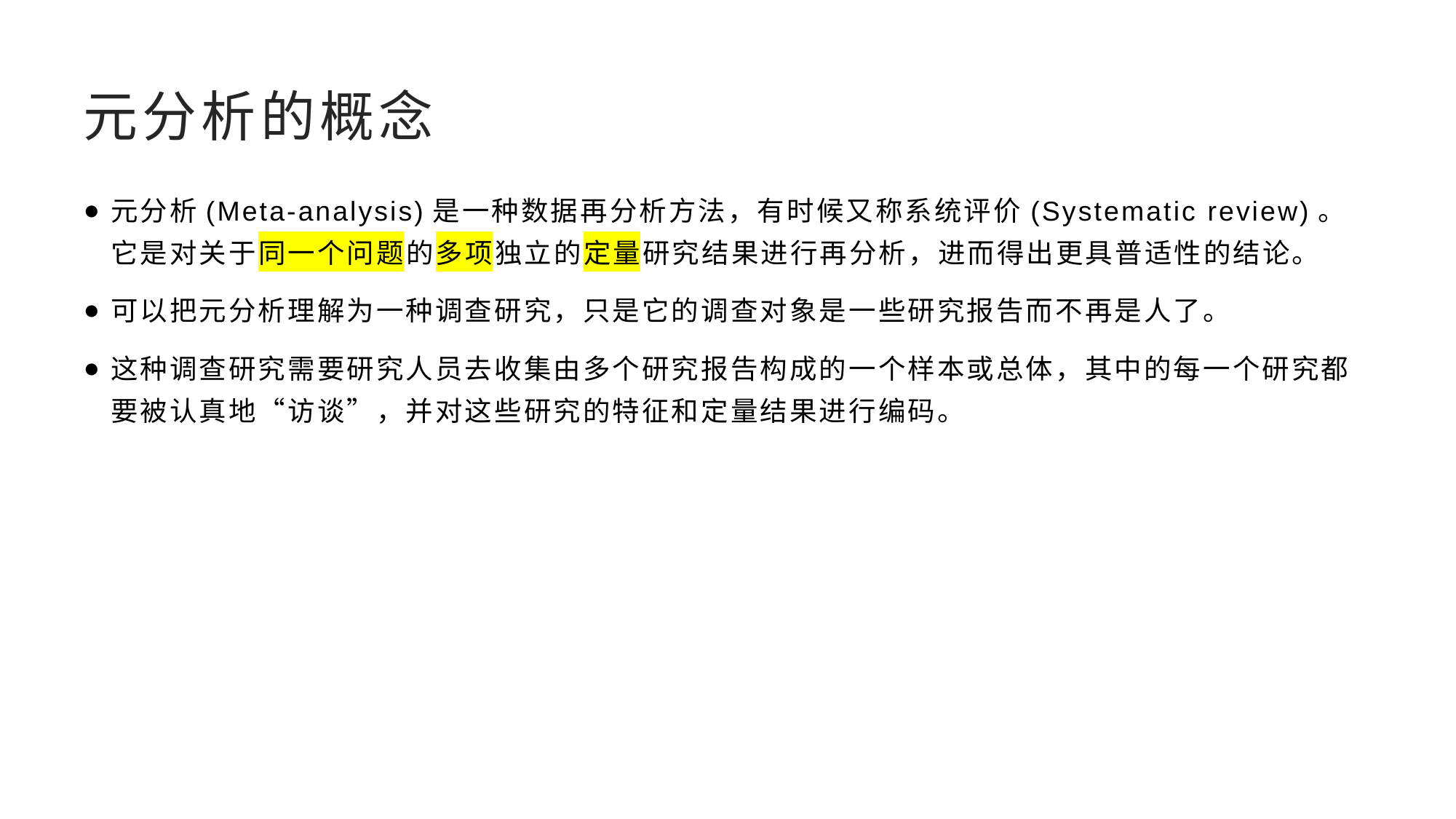

# 元分析的概念
元分析(Meta-analysis)是一种数据再分析方法，有时候又称系统评价(Systematic review)。它是对关于同一个问题的多项独立的定量研究结果进行再分析，进而得出更具普适性的结论。
可以把元分析理解为一种调查研究，只是它的调查对象是一些研究报告而不再是人了。
这种调查研究需要研究人员去收集由多个研究报告构成的一个样本或总体，其中的每一个研究都要被认真地“访谈”，并对这些研究的特征和定量结果进行编码。